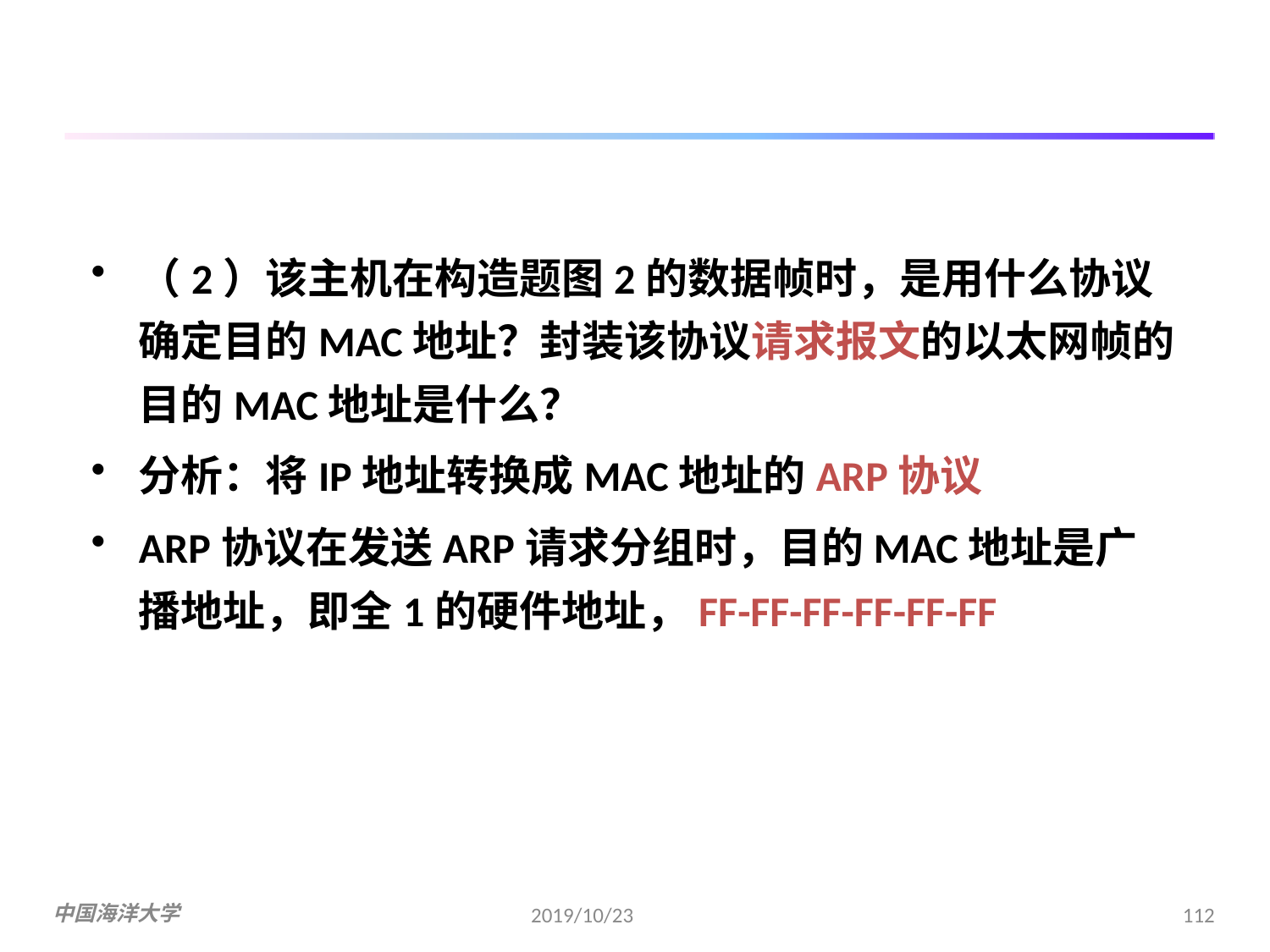

（2）该主机在构造题图2的数据帧时，是用什么协议确定目的MAC地址？封装该协议请求报文的以太网帧的目的MAC地址是什么？
分析：将IP地址转换成MAC地址的ARP协议
ARP协议在发送ARP请求分组时，目的MAC地址是广播地址，即全1的硬件地址，FF-FF-FF-FF-FF-FF